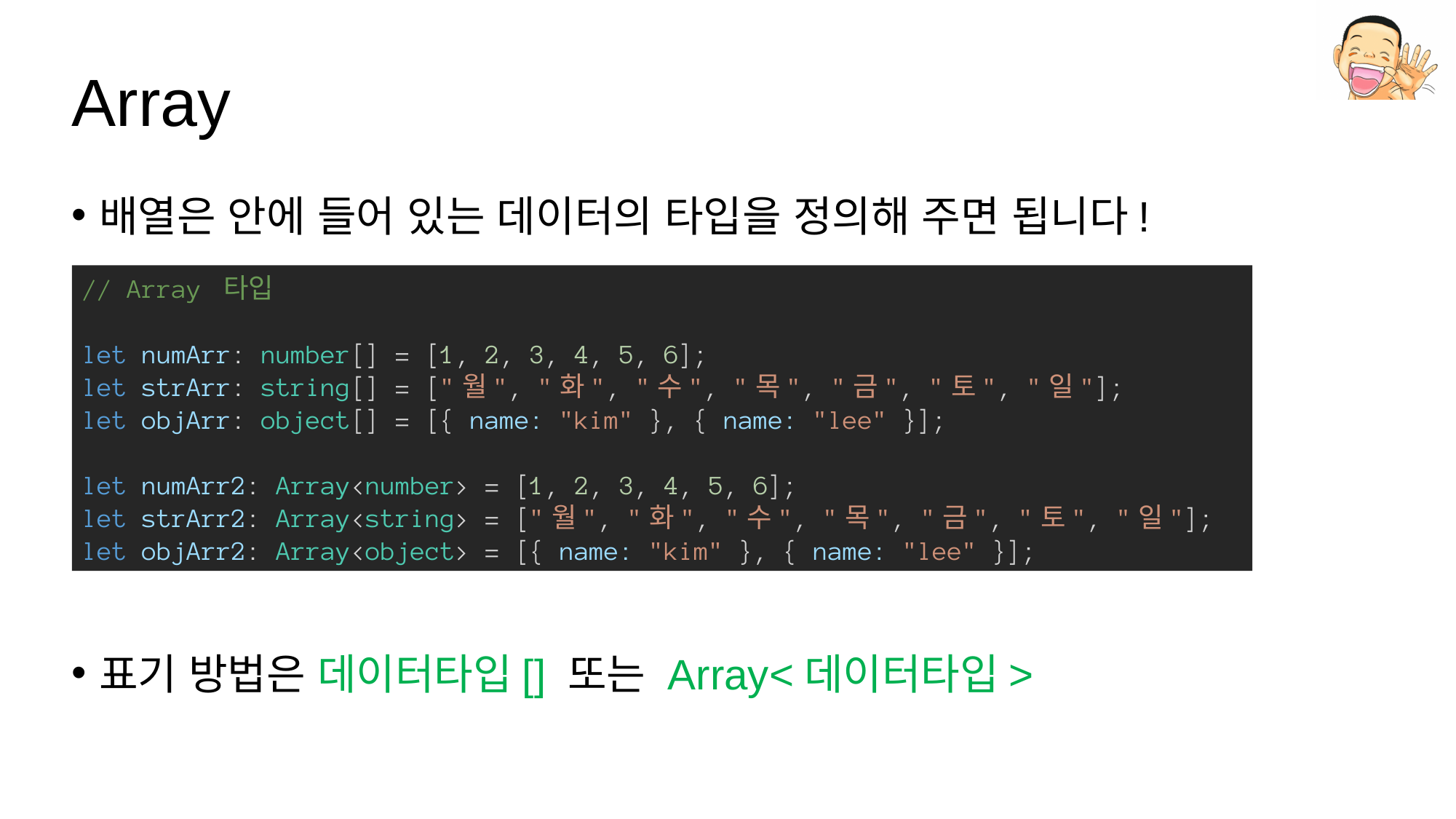

# Array
배열은 안에 들어 있는 데이터의 타입을 정의해 주면 됩니다!

표기 방법은 데이터타입[] 또는 Array<데이터타입>
// Array 타입
let numArr: number[] = [1, 2, 3, 4, 5, 6];
let strArr: string[] = ["월", "화", "수", "목", "금", "토", "일"];
let objArr: object[] = [{ name: "kim" }, { name: "lee" }];
let numArr2: Array<number> = [1, 2, 3, 4, 5, 6];
let strArr2: Array<string> = ["월", "화", "수", "목", "금", "토", "일"];
let objArr2: Array<object> = [{ name: "kim" }, { name: "lee" }];